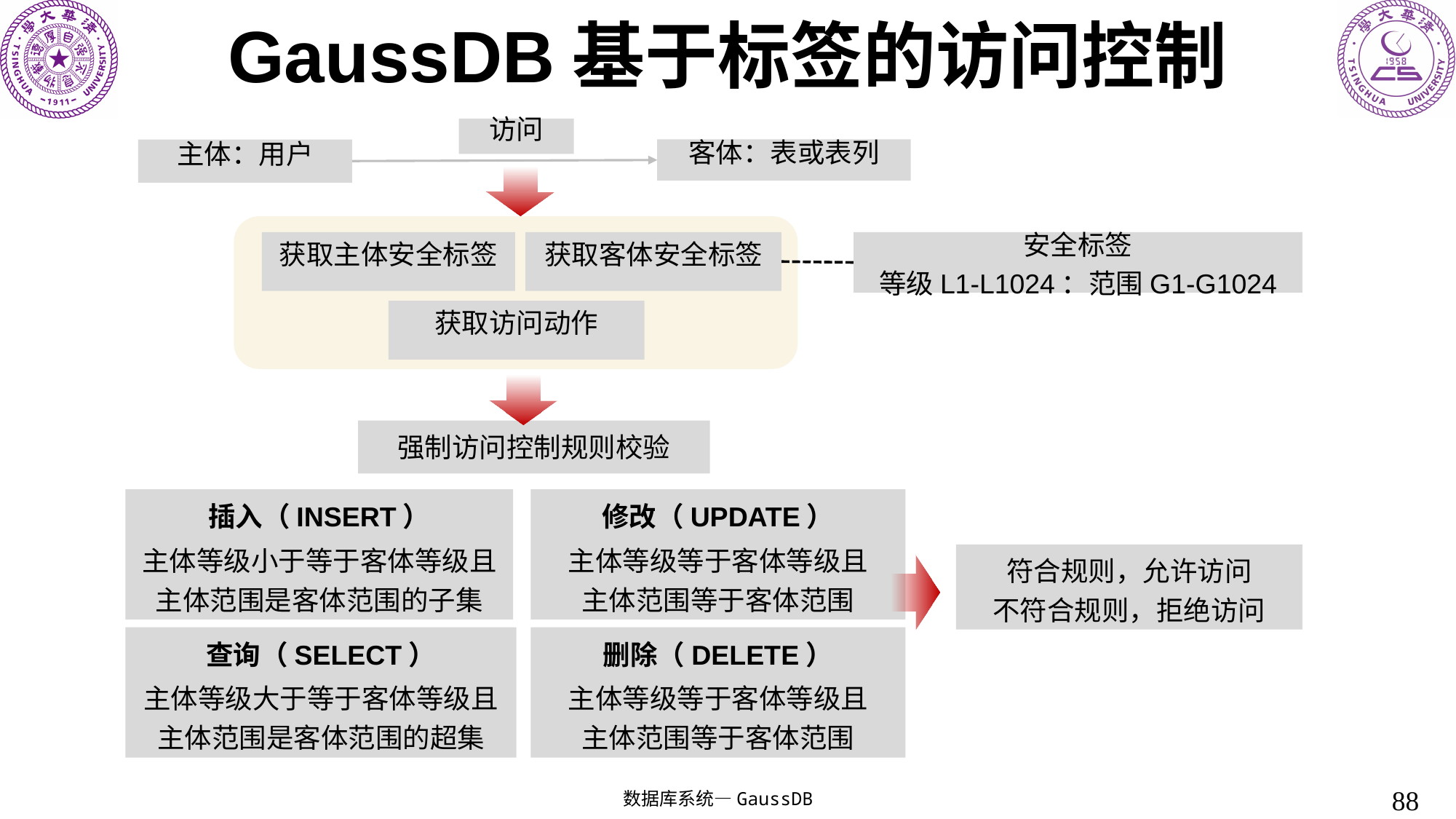

# GaussDB基于标签的访问控制
访问
客体：表或表列
主体：用户

获取主体安全标签
获取客体安全标签
安全标签
等级L1-L1024：范围G1-G1024
获取访问动作

强制访问控制规则校验
插入（INSERT）
主体等级小于等于客体等级且
主体范围是客体范围的子集
修改（UPDATE）
主体等级等于客体等级且
主体范围等于客体范围
符合规则，允许访问
不符合规则，拒绝访问

删除（DELETE）
主体等级等于客体等级且
主体范围等于客体范围
查询（SELECT）
主体等级大于等于客体等级且
主体范围是客体范围的超集
88
数据库系统—GaussDB